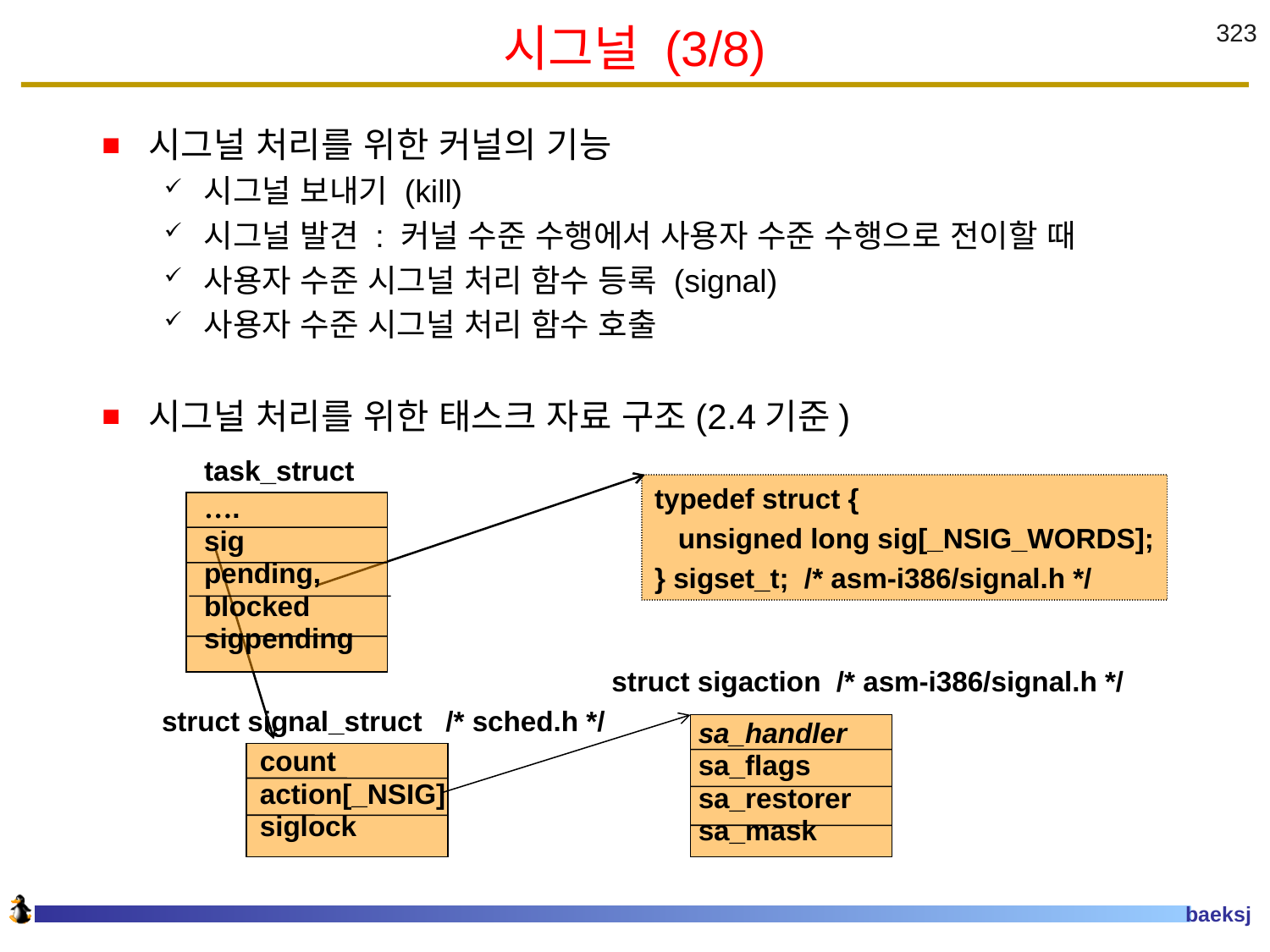

# 시그널 (3/8)
323
시그널 처리를 위한 커널의 기능
시그널 보내기 (kill)
시그널 발견 : 커널 수준 수행에서 사용자 수준 수행으로 전이할 때
사용자 수준 시그널 처리 함수 등록 (signal)
사용자 수준 시그널 처리 함수 호출

시그널 처리를 위한 태스크 자료 구조(2.4기준)

task_struct

typedef struct {
   unsigned long sig[_NSIG_WORDS];
} sigset_t;  /* asm-i386/signal.h */
….
sig
pending,
blocked
sigpending

struct sigaction  /* asm-i386/signal.h */
struct signal_struct   /* sched.h */

sa_handler
sa_flags
sa_restorer
sa_mask

count
action[_NSIG]
siglock